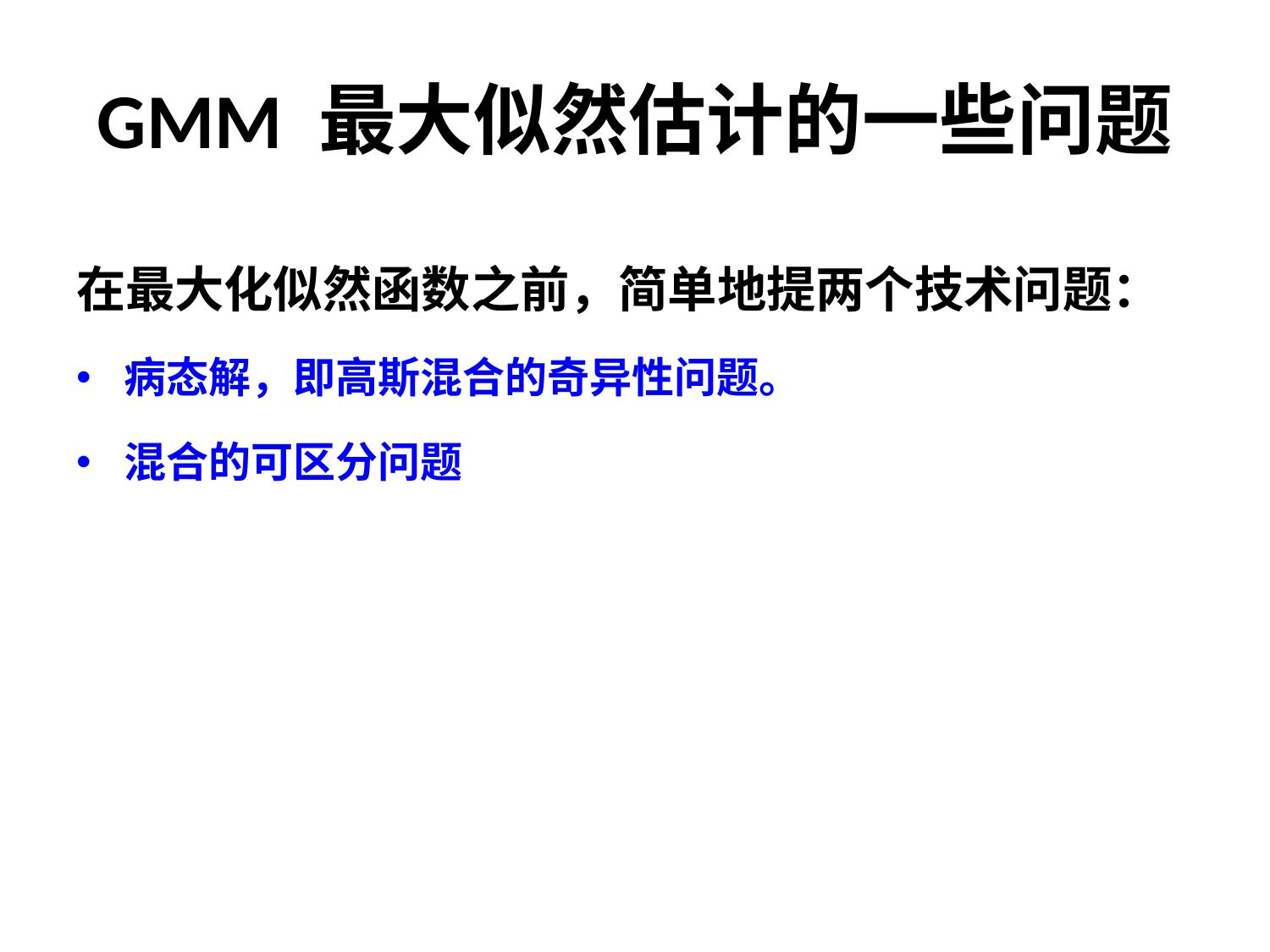

# GMM 最大似然估计的一些问题
在最大化似然函数之前，简单地提两个技术问题：
病态解，即高斯混合的奇异性问题。
混合的可区分问题

51